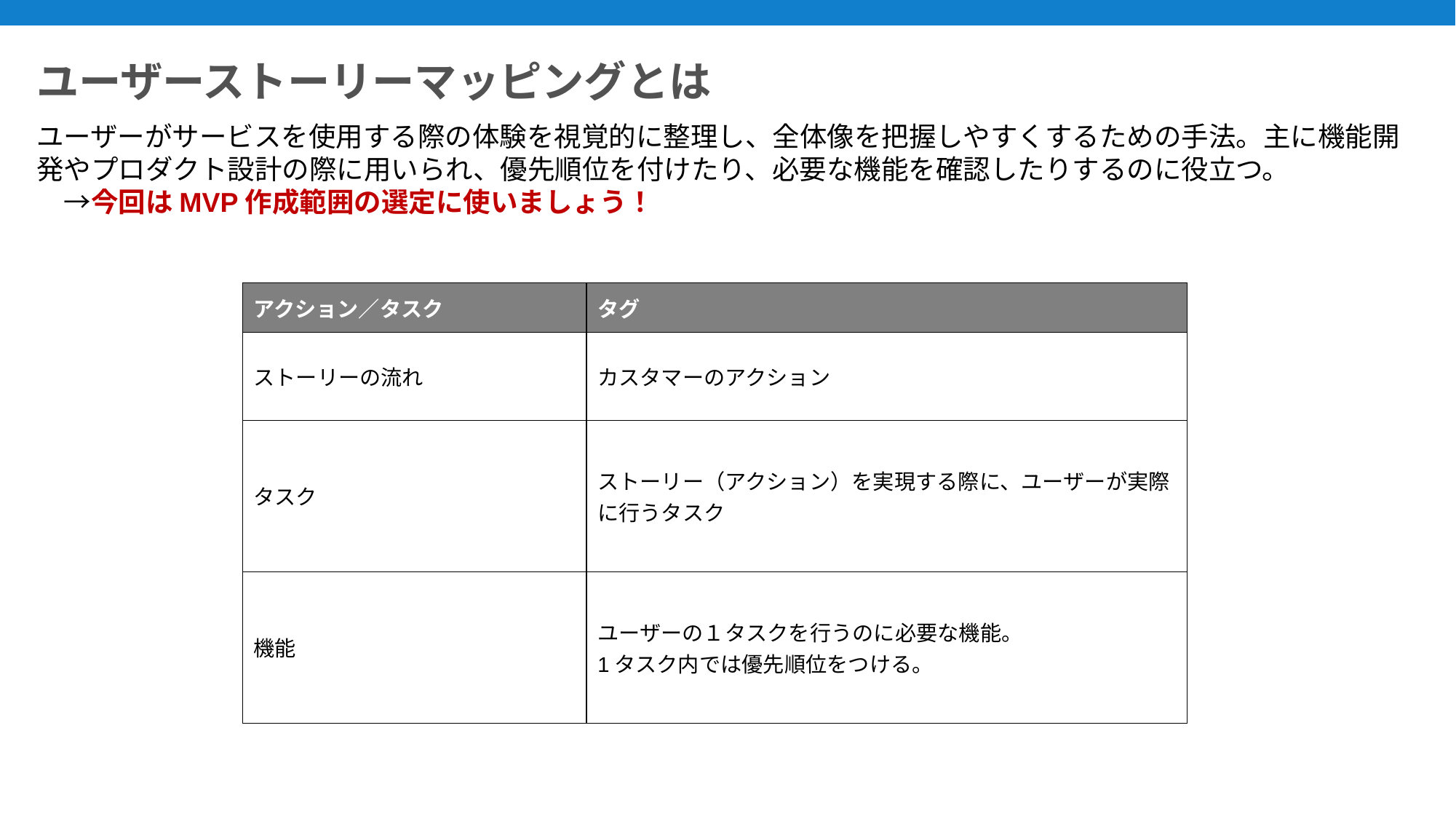

ユーザーストーリーマッピングとは
ユーザーがサービスを使用する際の体験を視覚的に整理し、全体像を把握しやすくするための手法。主に機能開発やプロダクト設計の際に用いられ、優先順位を付けたり、必要な機能を確認したりするのに役立つ。
　→今回はMVP作成範囲の選定に使いましょう！
| アクション／タスク | タグ |
| --- | --- |
| ストーリーの流れ | カスタマーのアクション |
| タスク | ストーリー（アクション）を実現する際に、ユーザーが実際に行うタスク |
| 機能 | ユーザーの１タスクを行うのに必要な機能。 1タスク内では優先順位をつける。 |